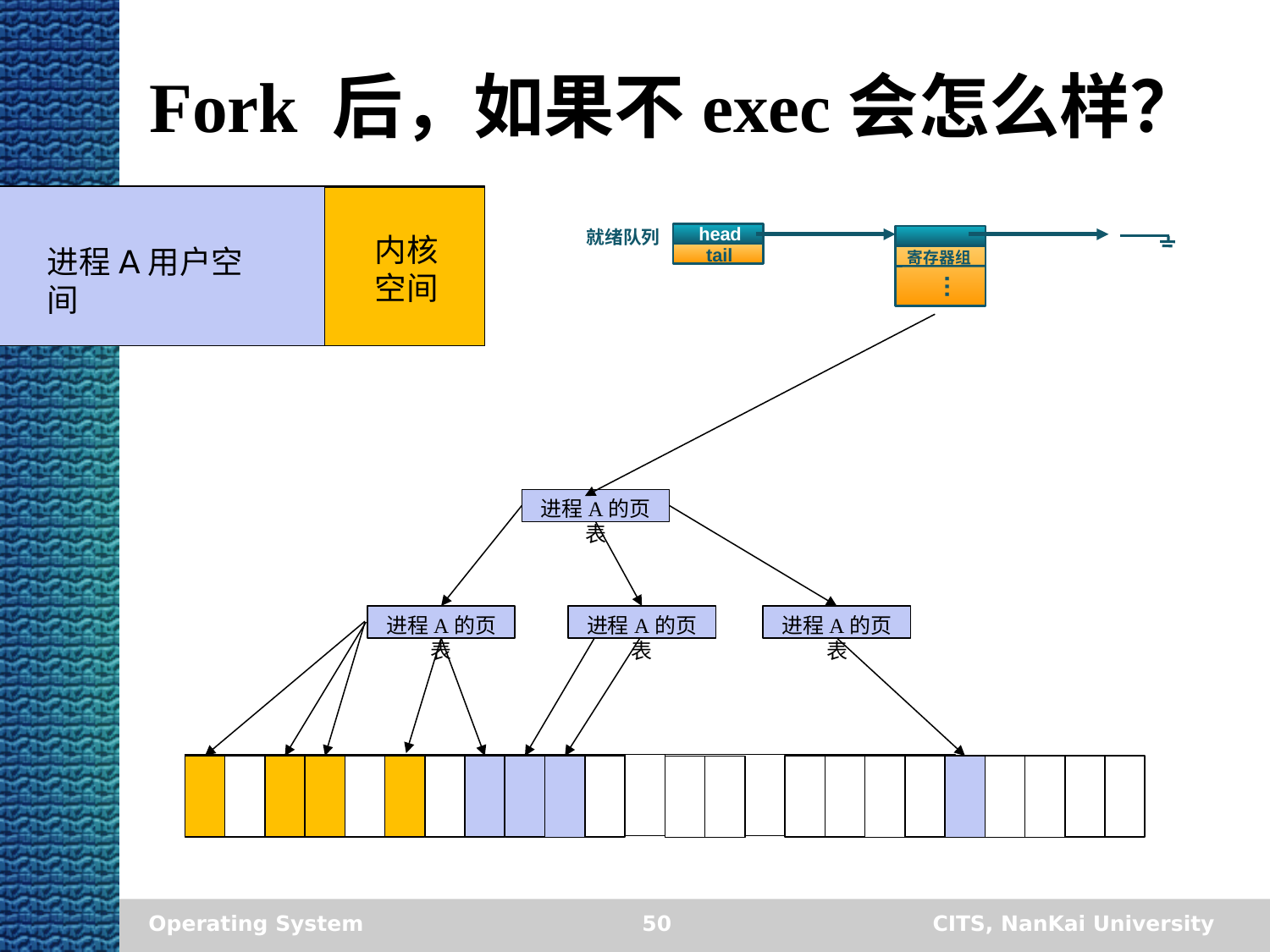

# Fork 后，如果不exec会怎么样？

head

tail
就绪队列
内核
空间

寄存器组

…
进程A用户空间
进程A的页表
进程A的页表
进程A的页表
进程A的页表

Operating System
50
CITS, NanKai University